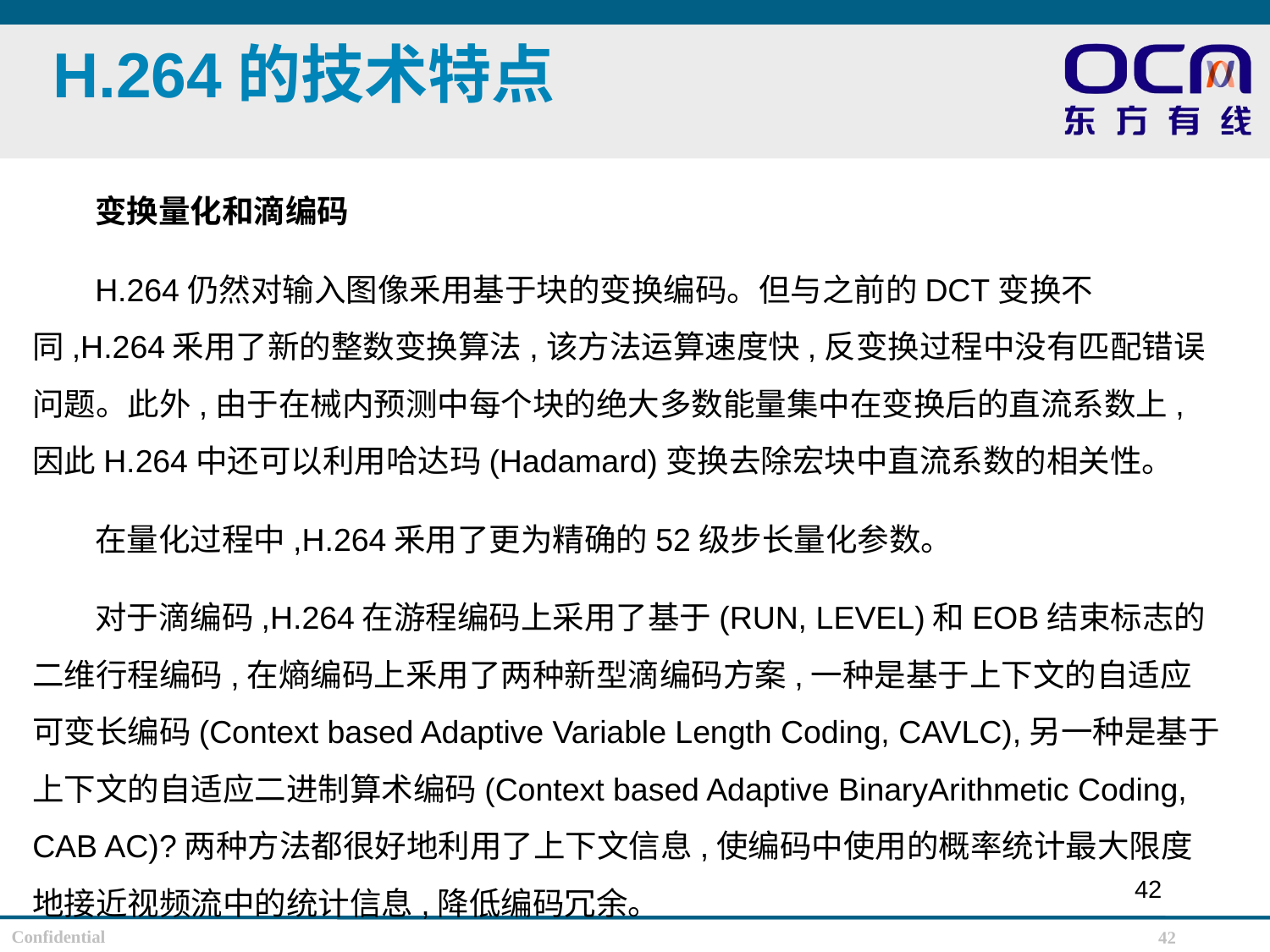

# H.264的技术特点
变换量化和滴编码
H.264仍然对输入图像釆用基于块的变换编码。但与之前的DCT变换不同,H.264釆用了新的整数变换算法,该方法运算速度快,反变换过程中没有匹配错误问题。此外,由于在械内预测中每个块的绝大多数能量集中在变换后的直流系数上,因此H.264中还可以利用哈达玛(Hadamard)变换去除宏块中直流系数的相关性。
在量化过程中,H.264釆用了更为精确的52级步长量化参数。
对于滴编码,H.264在游程编码上采用了基于(RUN, LEVEL)和EOB结束标志的二维行程编码,在熵编码上釆用了两种新型滴编码方案,一种是基于上下文的自适应可变长编码(Context based Adaptive Variable Length Coding, CAVLC),另一种是基于上下文的自适应二进制算术编码(Context based Adaptive BinaryArithmetic Coding, CAB AC)?两种方法都很好地利用了上下文信息,使编码中使用的概率统计最大限度地接近视频流中的统计信息,降低编码冗余。
42